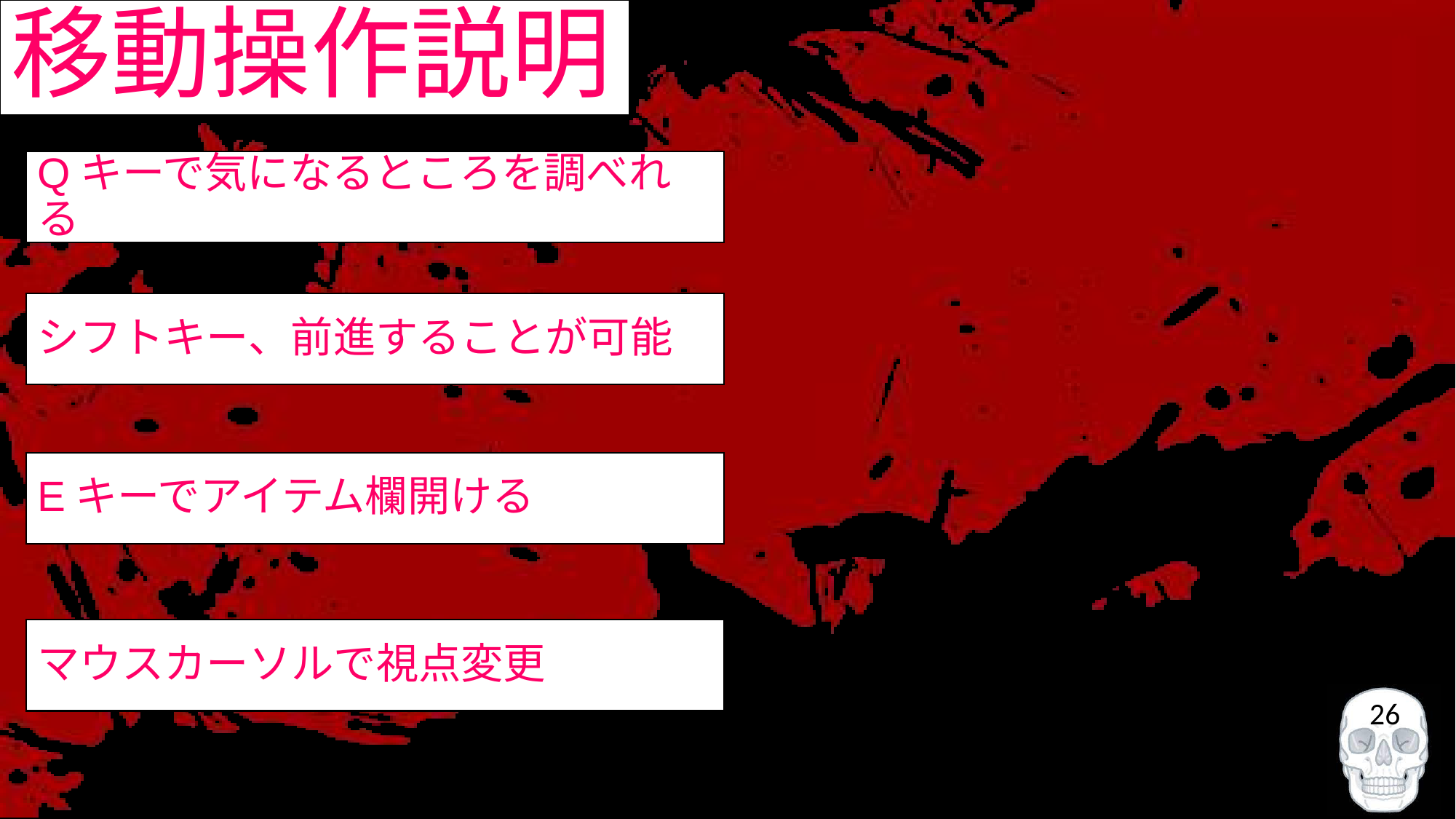

移動操作説明
Qキーで気になるところを調べれる
シフトキー、前進することが可能
Eキーでアイテム欄開ける
マウスカーソルで視点変更
26